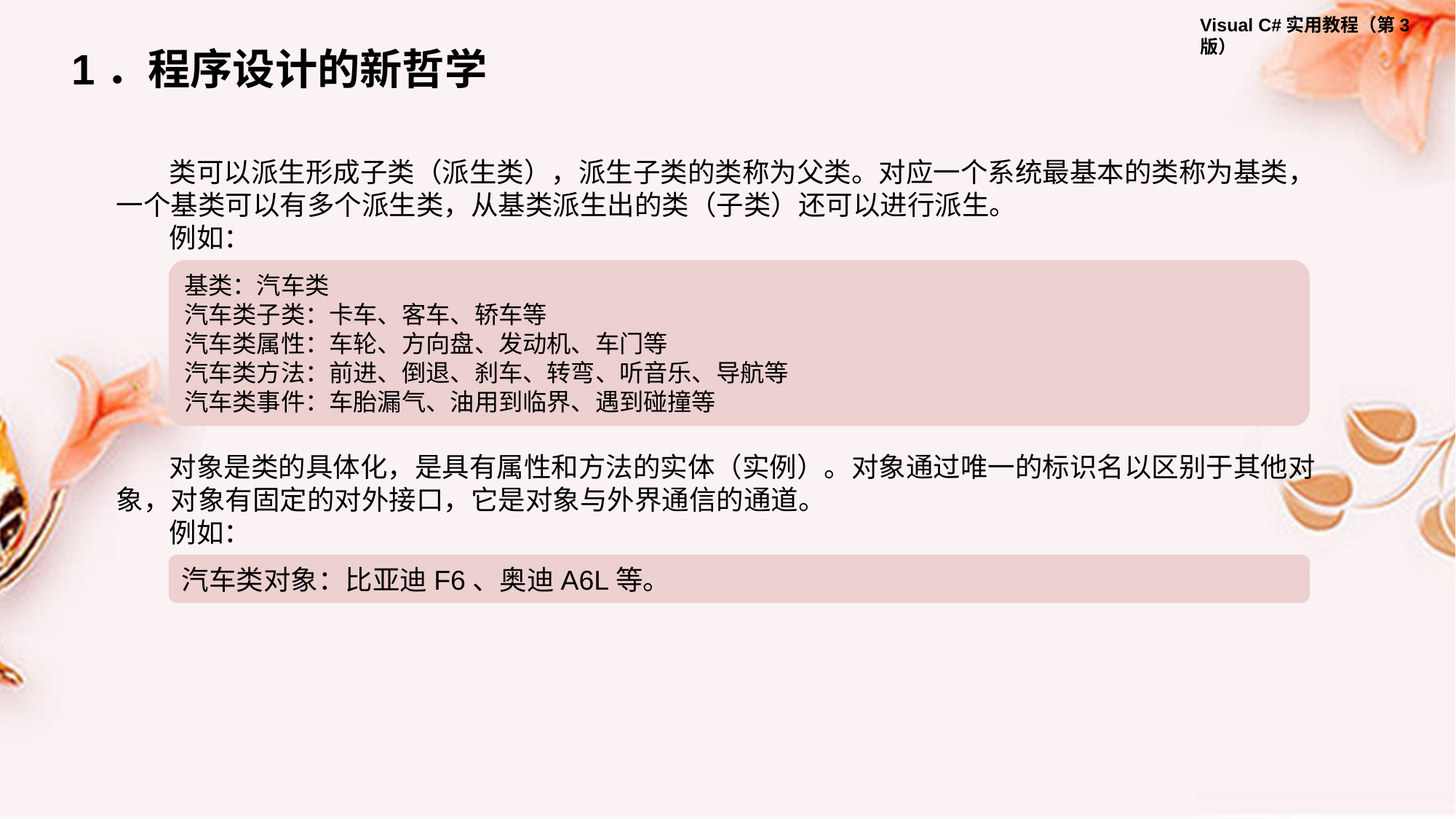

1．程序设计的新哲学
类可以派生形成子类（派生类），派生子类的类称为父类。对应一个系统最基本的类称为基类，一个基类可以有多个派生类，从基类派生出的类（子类）还可以进行派生。
例如：
基类：汽车类
汽车类子类：卡车、客车、轿车等
汽车类属性：车轮、方向盘、发动机、车门等
汽车类方法：前进、倒退、刹车、转弯、听音乐、导航等
汽车类事件：车胎漏气、油用到临界、遇到碰撞等
对象是类的具体化，是具有属性和方法的实体（实例）。对象通过唯一的标识名以区别于其他对象，对象有固定的对外接口，它是对象与外界通信的通道。
例如：
汽车类对象：比亚迪F6、奥迪A6L等。